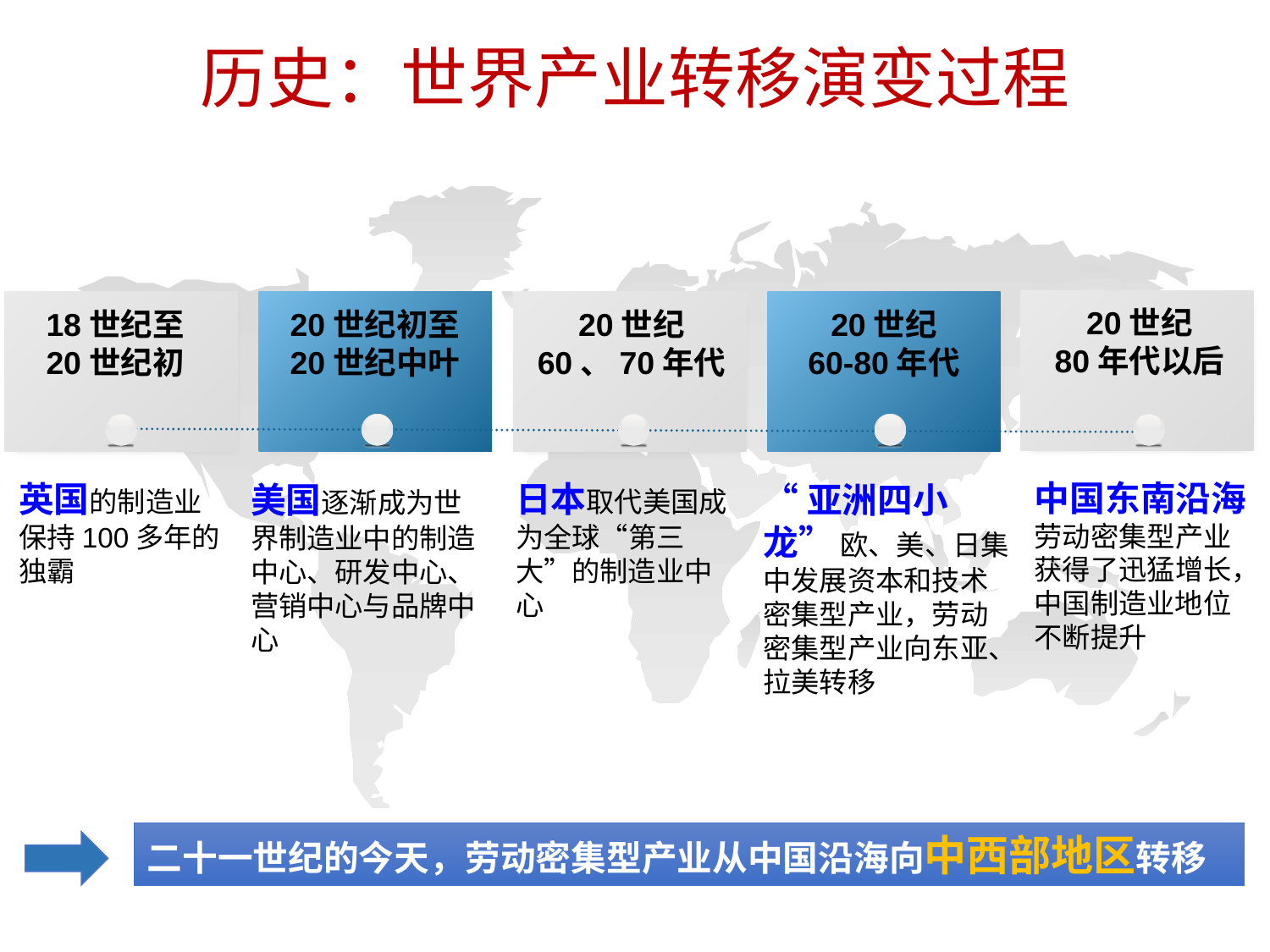

历史：世界产业转移演变过程

20世纪
80年代以后
18世纪至
20世纪初
20世纪初至
20世纪中叶
20世纪
60、70年代
20世纪
60-80年代

中国东南沿海劳动密集型产业获得了迅猛增长，中国制造业地位不断提升
英国的制造业保持100多年的独霸
日本取代美国成为全球“第三大”的制造业中心

“亚洲四小龙” 欧、美、日集中发展资本和技术密集型产业，劳动密集型产业向东亚、拉美转移
美国逐渐成为世界制造业中的制造中心、研发中心、营销中心与品牌中心
二十一世纪的今天，劳动密集型产业从中国沿海向中西部地区转移